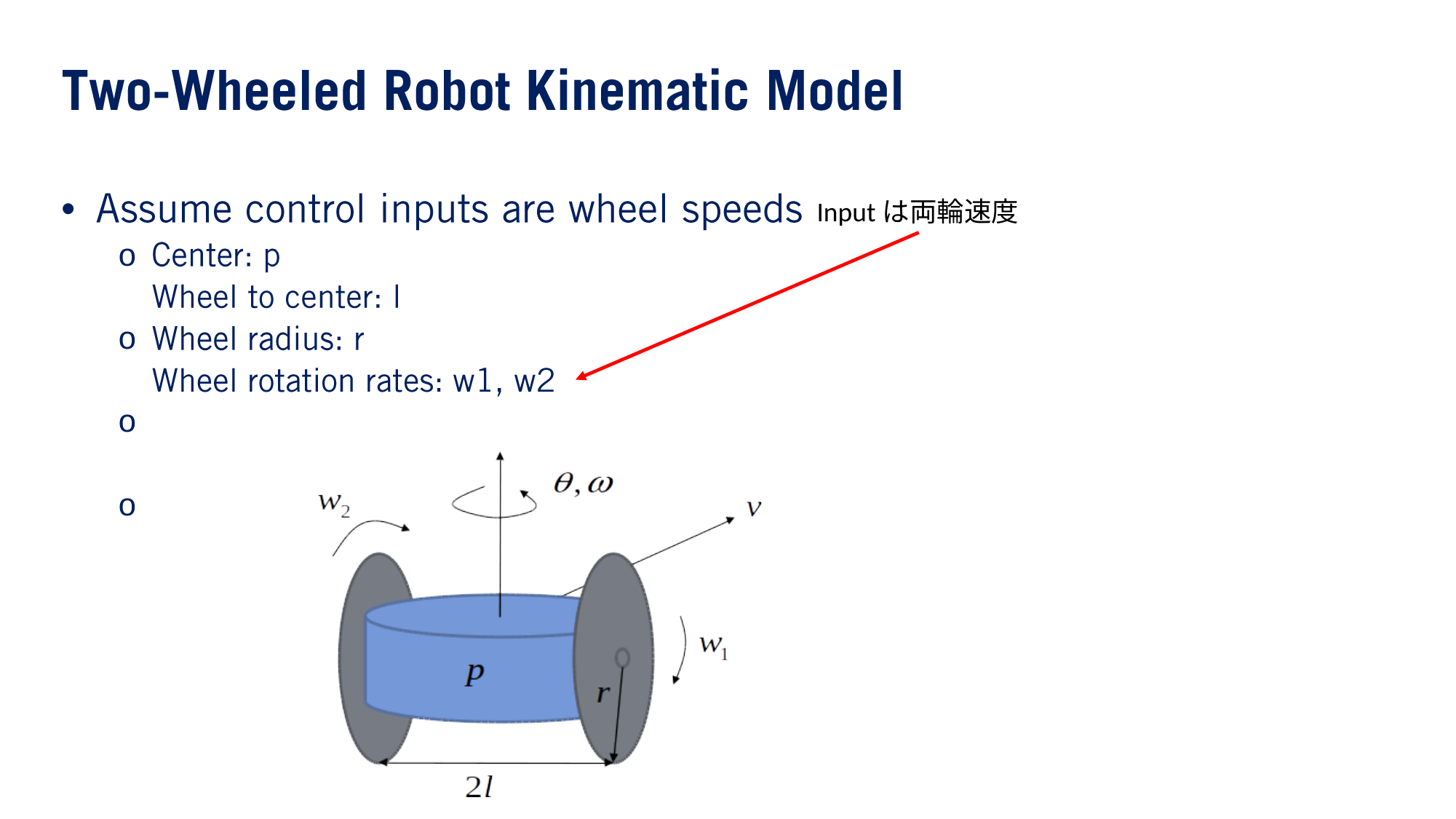

•

Inputは両輪速度
# o  o  o  o